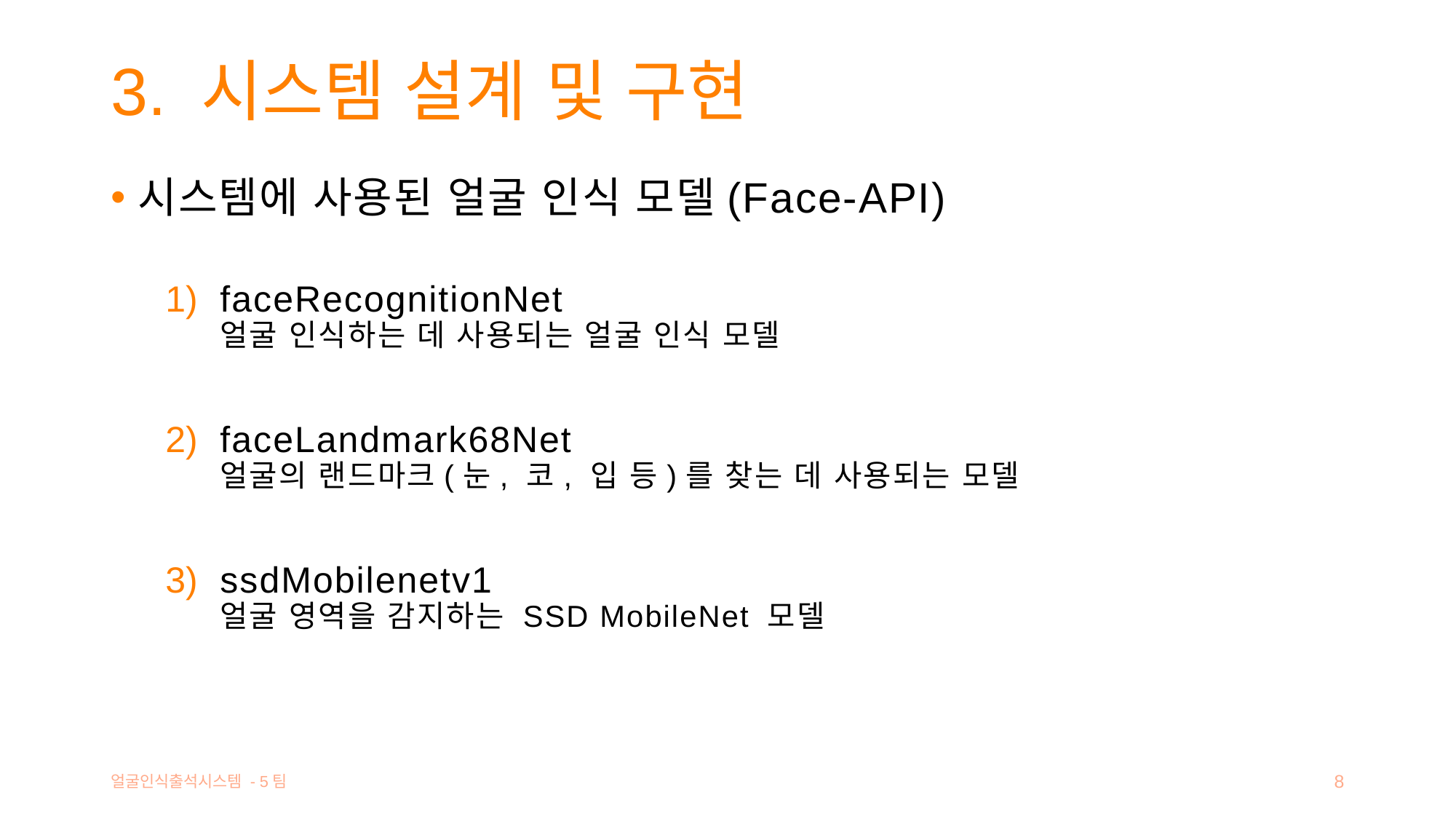

# 3. 시스템 설계 및 구현
시스템에 사용된 얼굴 인식 모델(Face-API)
faceRecognitionNet
얼굴 인식하는 데 사용되는 얼굴 인식 모델

faceLandmark68Net
얼굴의 랜드마크(눈, 코, 입 등)를 찾는 데 사용되는 모델

ssdMobilenetv1
얼굴 영역을 감지하는 SSD MobileNet 모델
얼굴인식출석시스템 - 5팀
8